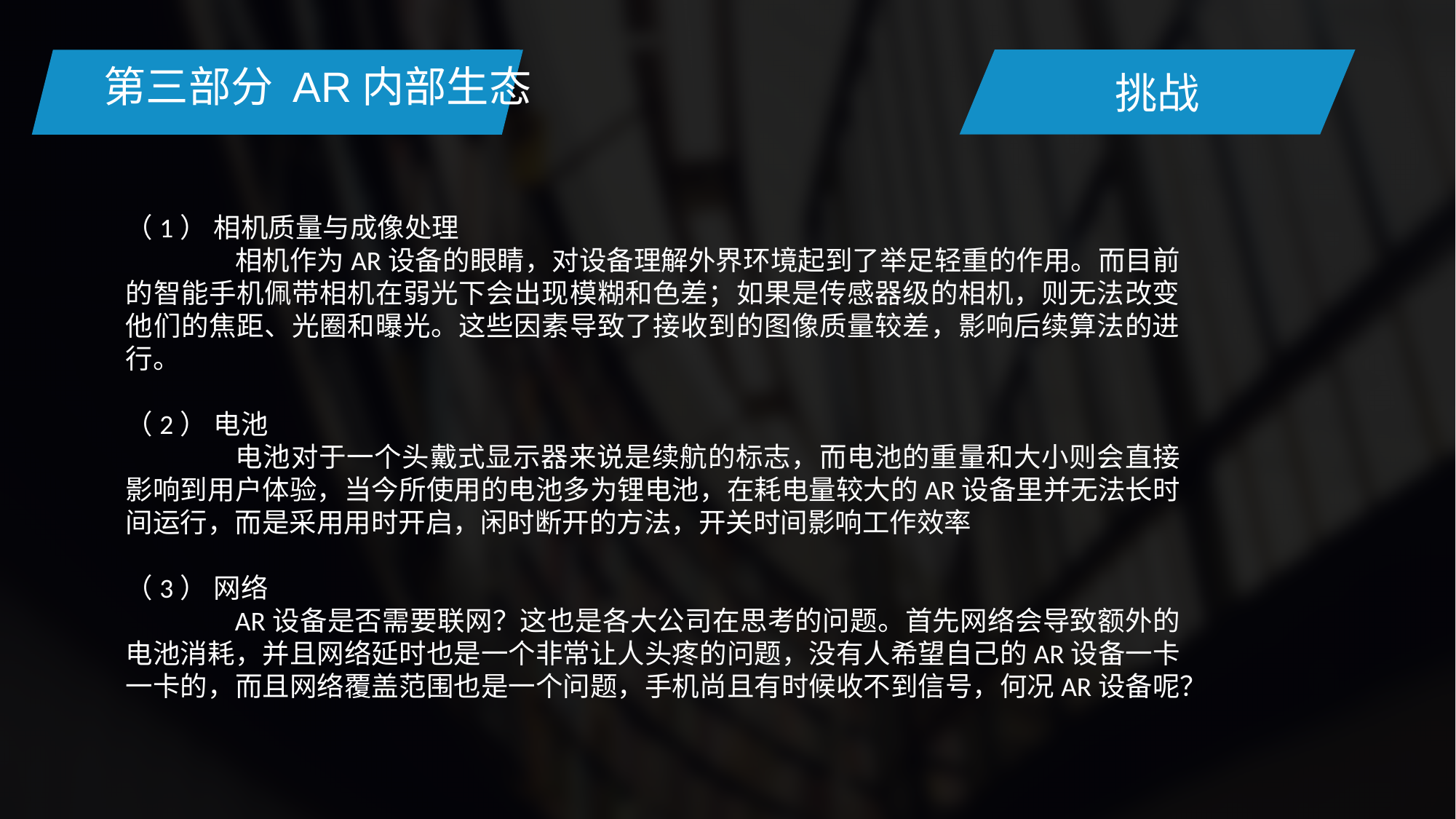

第三部分 AR内部生态
挑战
（1） 相机质量与成像处理
	相机作为AR设备的眼睛，对设备理解外界环境起到了举足轻重的作用。而目前的智能手机佩带相机在弱光下会出现模糊和色差；如果是传感器级的相机，则无法改变他们的焦距、光圈和曝光。这些因素导致了接收到的图像质量较差，影响后续算法的进行。

（2） 电池
	电池对于一个头戴式显示器来说是续航的标志，而电池的重量和大小则会直接影响到用户体验，当今所使用的电池多为锂电池，在耗电量较大的AR设备里并无法长时间运行，而是采用用时开启，闲时断开的方法，开关时间影响工作效率

（3） 网络
	AR设备是否需要联网？这也是各大公司在思考的问题。首先网络会导致额外的电池消耗，并且网络延时也是一个非常让人头疼的问题，没有人希望自己的AR设备一卡一卡的，而且网络覆盖范围也是一个问题，手机尚且有时候收不到信号，何况AR设备呢？